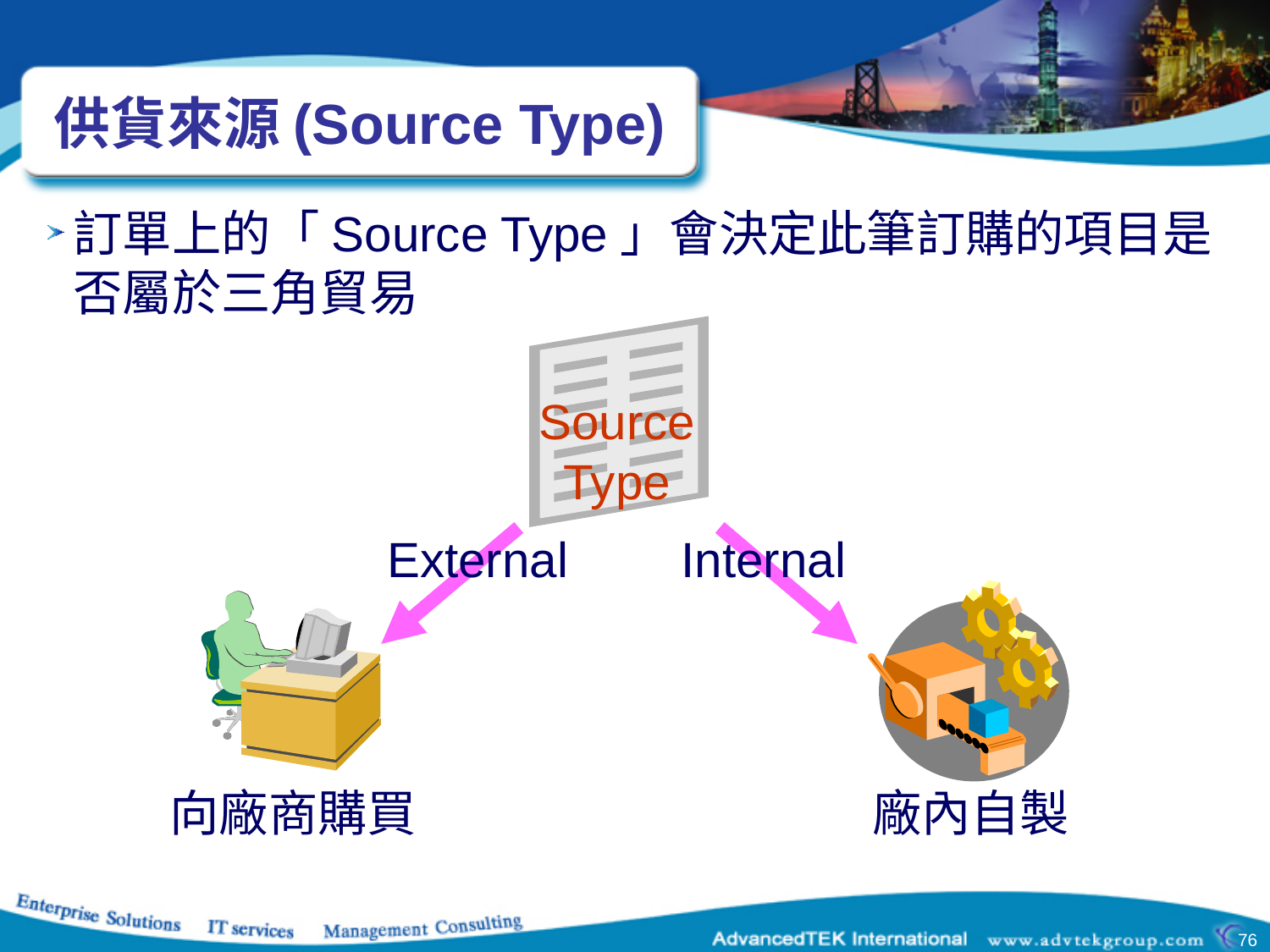

# 供貨來源(Source Type)
訂單上的「Source Type」會決定此筆訂購的項目是否屬於三角貿易

Source
Type

External
Internal

向廠商購買
廠內自製
76